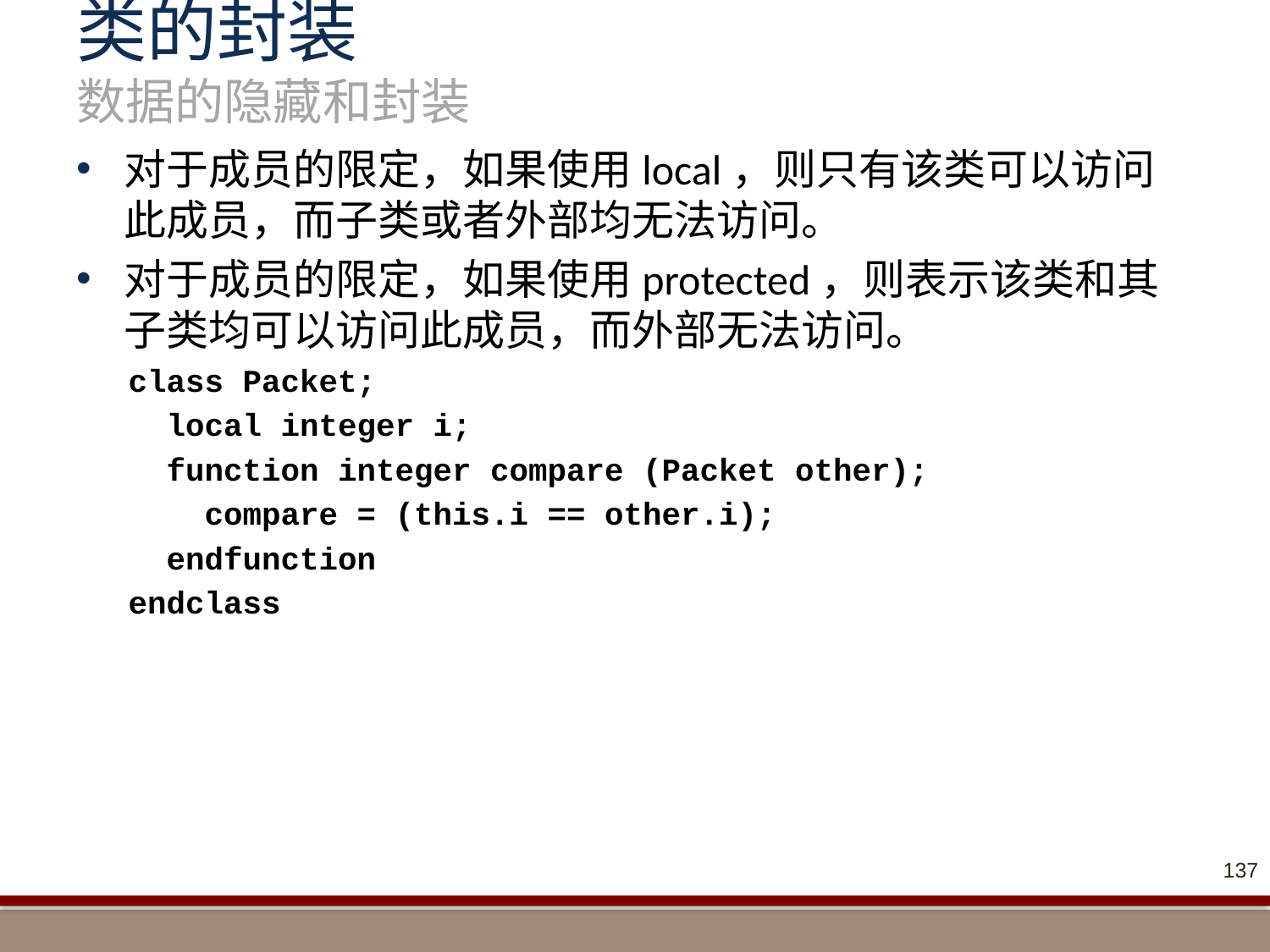

# 类的封装 数据的隐藏和封装
对于成员的限定，如果使用local，则只有该类可以访问此成员，而子类或者外部均无法访问。
对于成员的限定，如果使用protected，则表示该类和其子类均可以访问此成员，而外部无法访问。
class Packet;
  local integer i;
  function integer compare (Packet other);
    compare = (this.i == other.i);
  endfunction
endclass
137